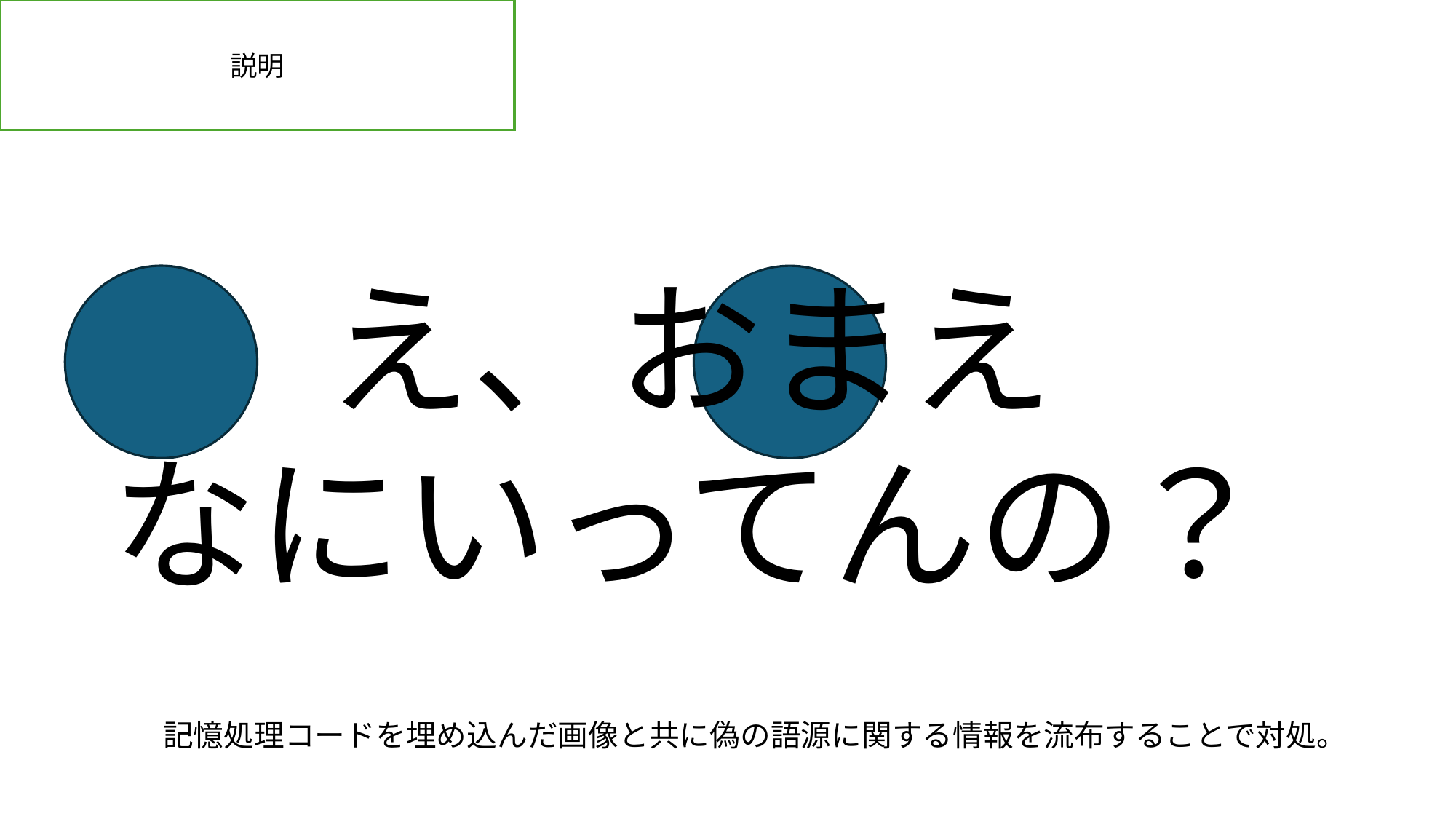

説明
え、おまえ
なにいってんの？

記憶処理コードを埋め込んだ画像と共に偽の語源に関する情報を流布することで対処。